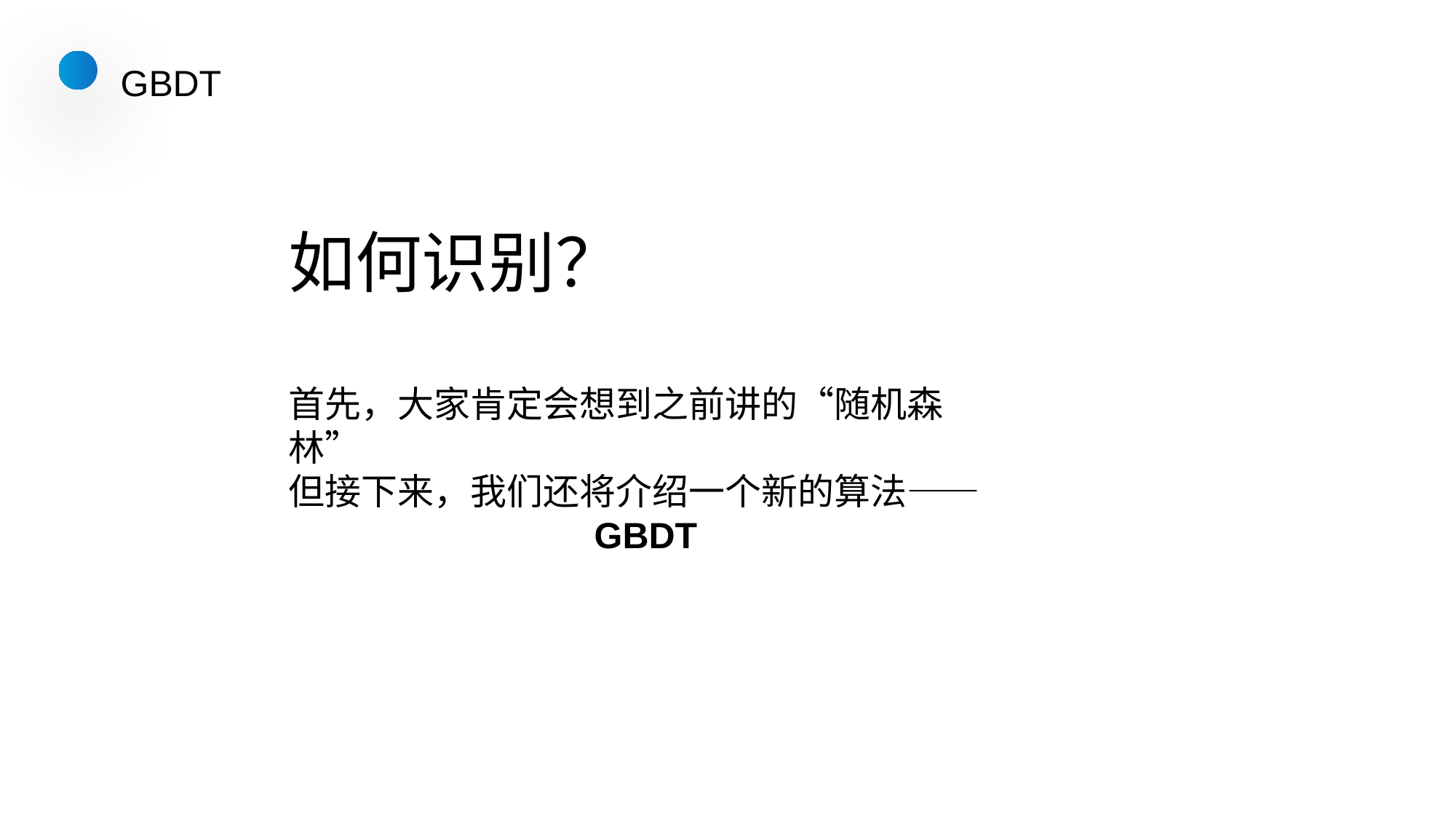

GBDT

如何识别？
首先，大家肯定会想到之前讲的“随机森林”
但接下来，我们还将介绍一个新的算法——
GBDT